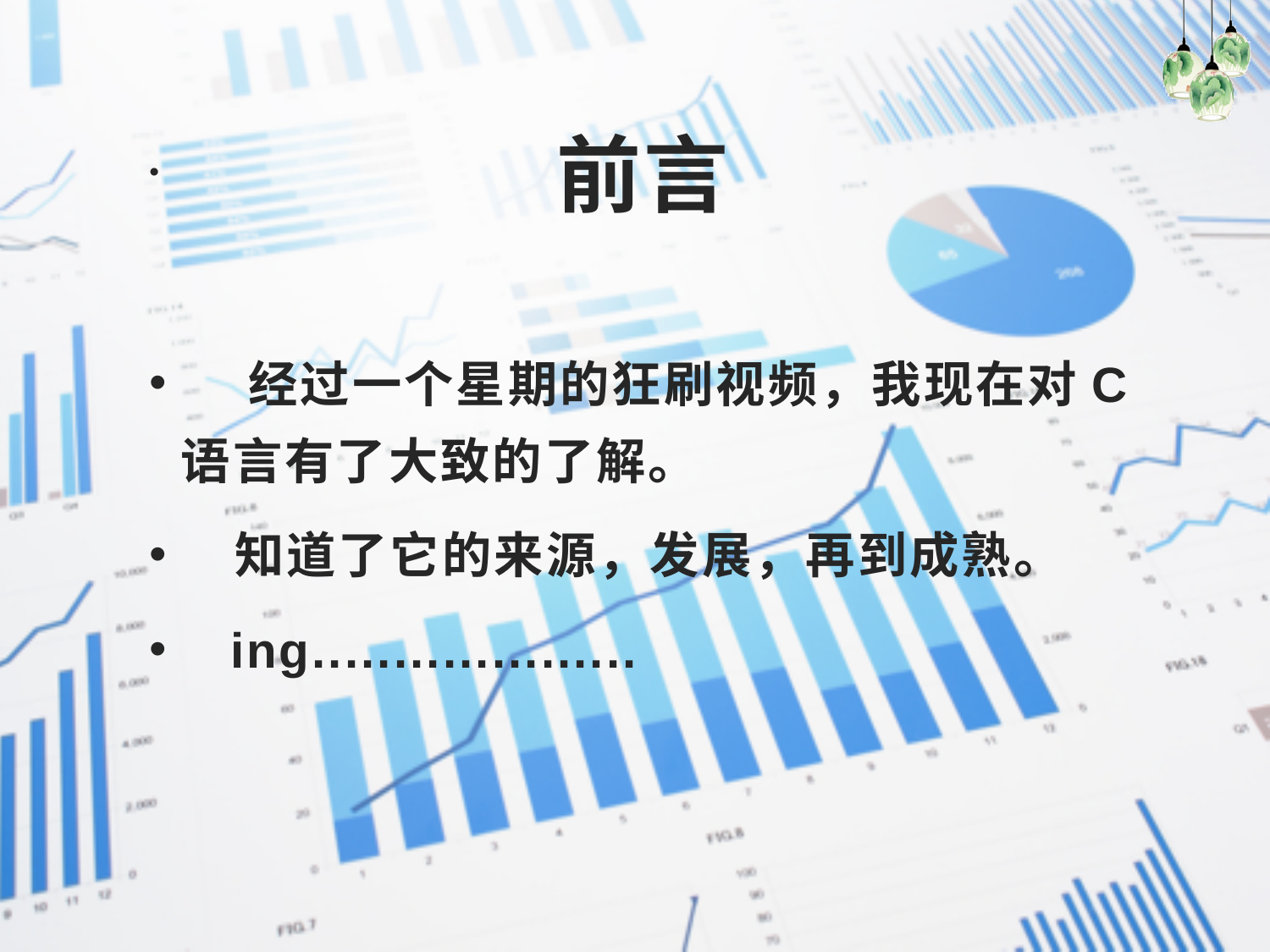

前言

    经过一个星期的狂刷视频，我现在对C语言有了大致的了解。
   知道了它的来源，发展，再到成熟。
   ing....................